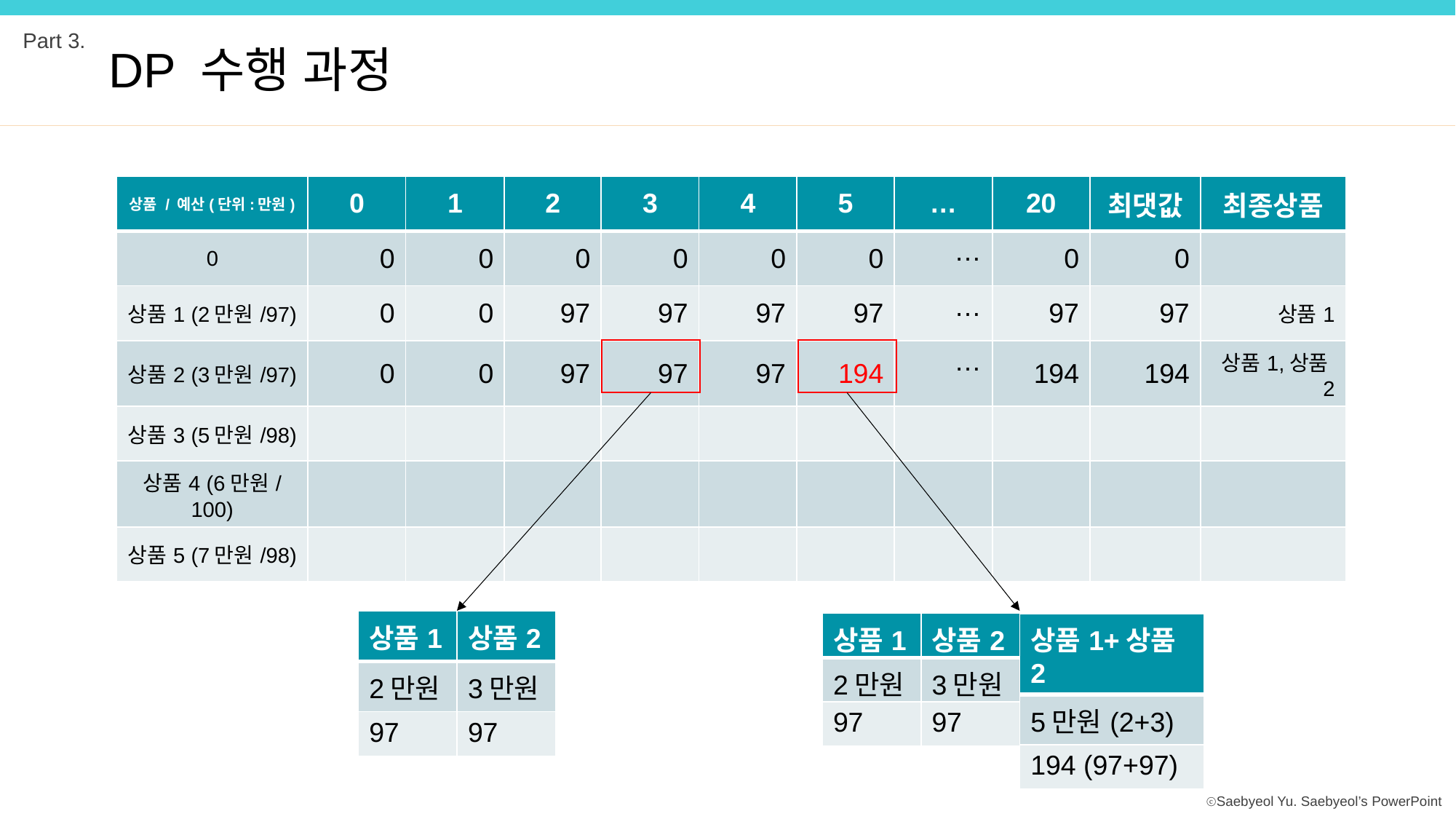

Part 3.
DP 수행 과정
| 상품 / 예산(단위:만원) | 0 | 1 | 2 | 3 | 4 | 5 | … | 20 | 최댓값 | 최종상품 |
| --- | --- | --- | --- | --- | --- | --- | --- | --- | --- | --- |
| 0 | 0 | 0 | 0 | 0 | 0 | 0 | … | 0 | 0 |  |
| 상품1 (2만원/97) | 0 | 0 | 97 | 97 | 97 | 97 | … | 97 | 97 | 상품1 |
| 상품2 (3만원/97) | 0 | 0 | 97 | 97 | 97 | 194 | … | 194 | 194 | 상품1,상품2 |
| 상품3 (5만원/98) |  |  |  |  |  |  |  |  |  |  |
| 상품4 (6만원/100) |  |  |  |  |  |  |  |  |  |  |
| 상품5 (7만원/98) |  |  |  |  |  |  |  |  |  |  |

| 상품1 | 상품2 |
| --- | --- |
| 2만원 | 3만원 |
| 97 | 97 |
| 상품1 | 상품2 |
| --- | --- |
| 2만원 | 3만원 |
| 97 | 97 |
| 상품1+상품2 |
| --- |
| 5만원(2+3) |
| 194 (97+97) |